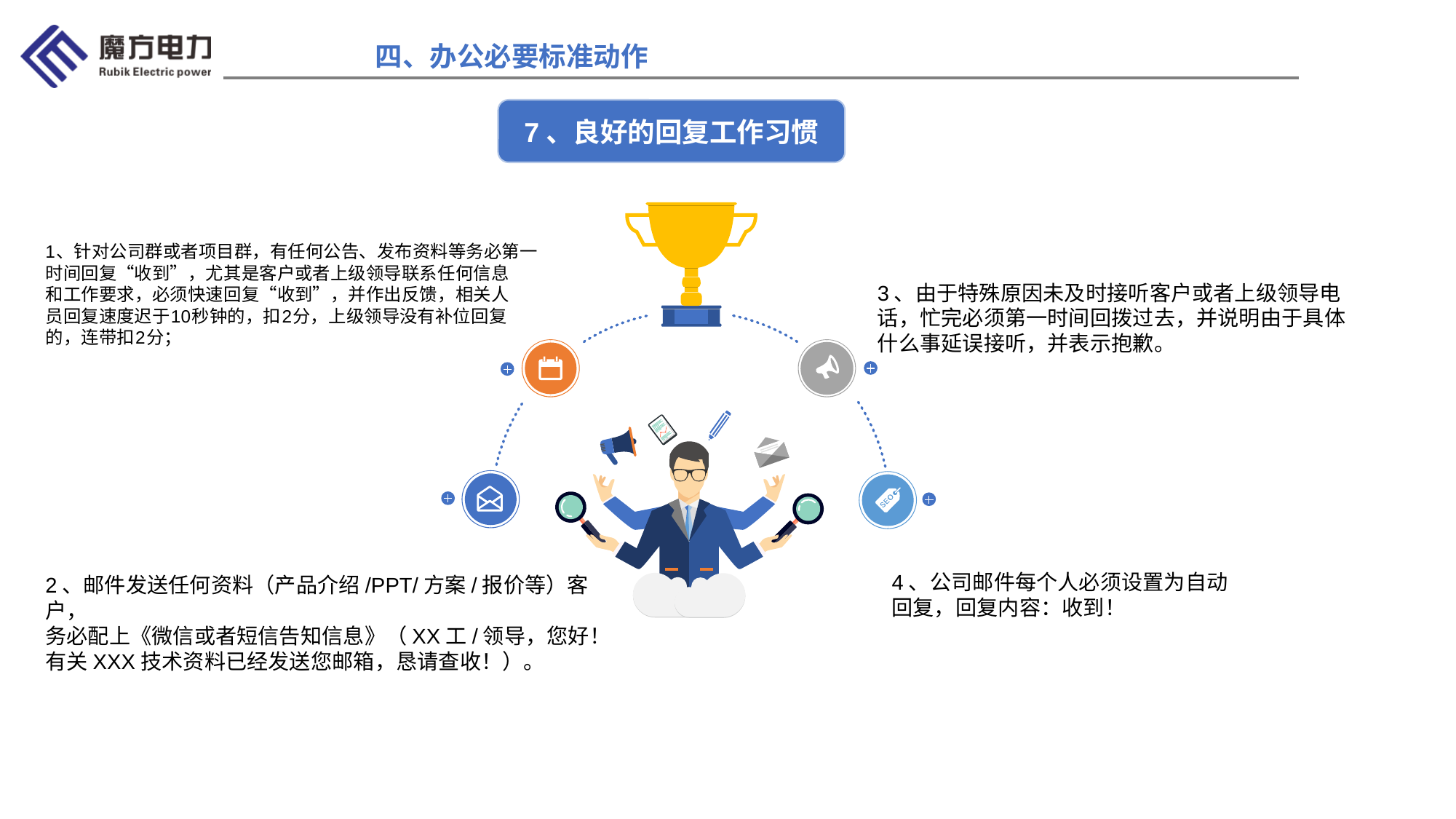

四、办公必要标准动作
7、良好的回复工作习惯

1、针对公司群或者项目群，有任何公告、发布资料等务必第一
时间回复“收到”，尤其是客户或者上级领导联系任何信息
和工作要求，必须快速回复“收到”，并作出反馈，相关人
员回复速度迟于10秒钟的，扣2分，上级领导没有补位回复
的，连带扣2分；

3、由于特殊原因未及时接听客户或者上级领导电话，忙完必须第一时间回拨过去，并说明由于具体什么事延误接听，并表示抱歉。

4、公司邮件每个人必须设置为自动回复，回复内容：收到！
2、邮件发送任何资料（产品介绍/PPT/方案/报价等）客户，
务必配上《微信或者短信告知信息》（XX工/领导，您好！
有关XXX技术资料已经发送您邮箱，恳请查收！）。